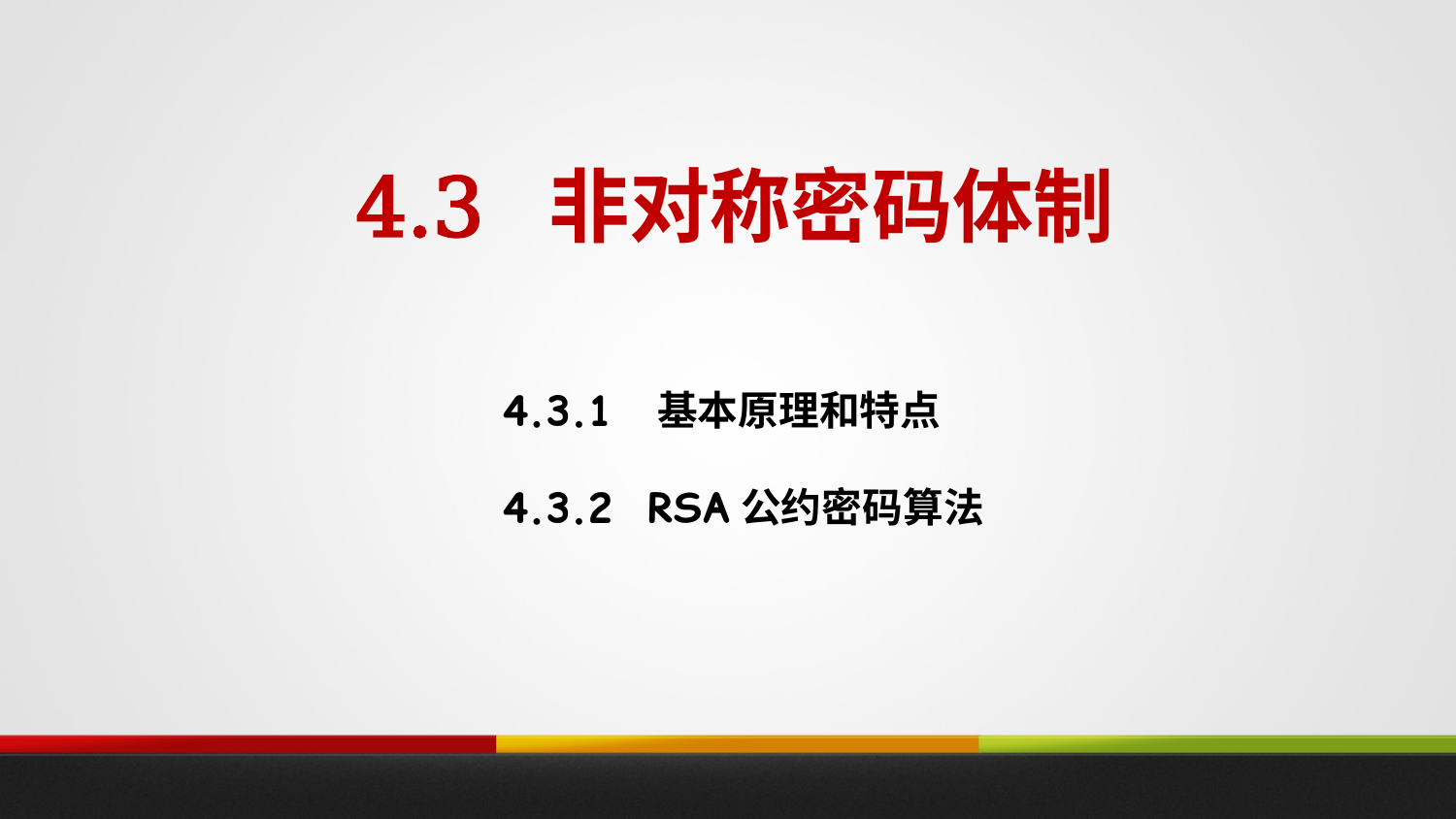

# 4.3  非对称密码体制
4.3.1  基本原理和特点
4.3.2  RSA公约密码算法